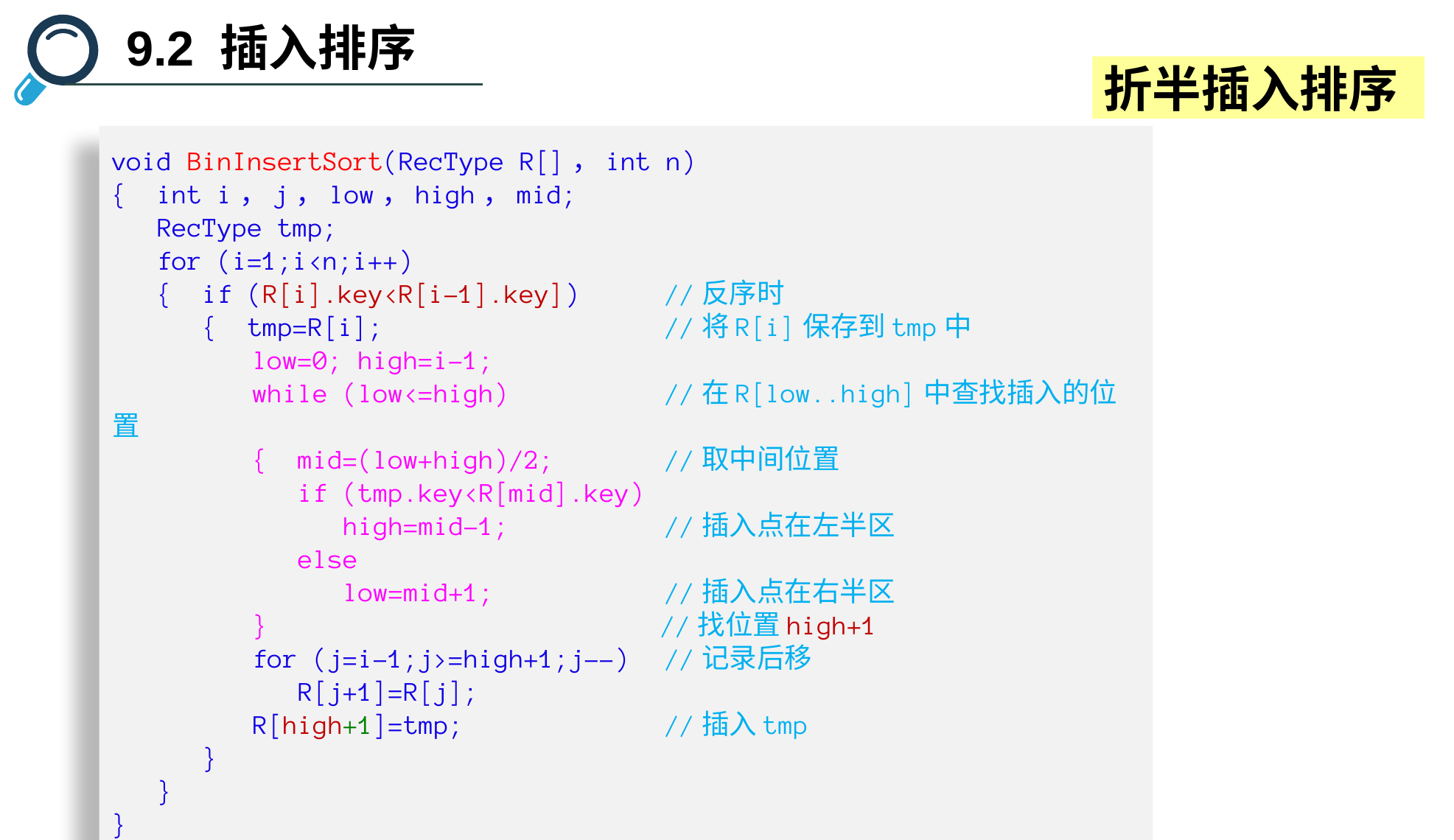

9.2 插入排序
折半插入排序
void BinInsertSort(RecType R[]，int n)
{  int i，j，low，high，mid;
   RecType tmp;
   for (i=1;i<n;i++)
   {  if (R[i].key<R[i-1].key])	//反序时
      {  tmp=R[i];		  	//将R[i]保存到tmp中
	  low=0; high=i-1;
	  while (low<=high)	  	//在R[low..high]中查找插入的位置
	  {  mid=(low+high)/2;	//取中间位置
	     if (tmp.key<R[mid].key)
	        high=mid-1;		//插入点在左半区
	     else
	        low=mid+1;		//插入点在右半区
	  }                          //找位置high+1
	  for (j=i-1;j>=high+1;j--)	//记录后移
	     R[j+1]=R[j];
	  R[high+1]=tmp;		//插入tmp
      }
   }
}